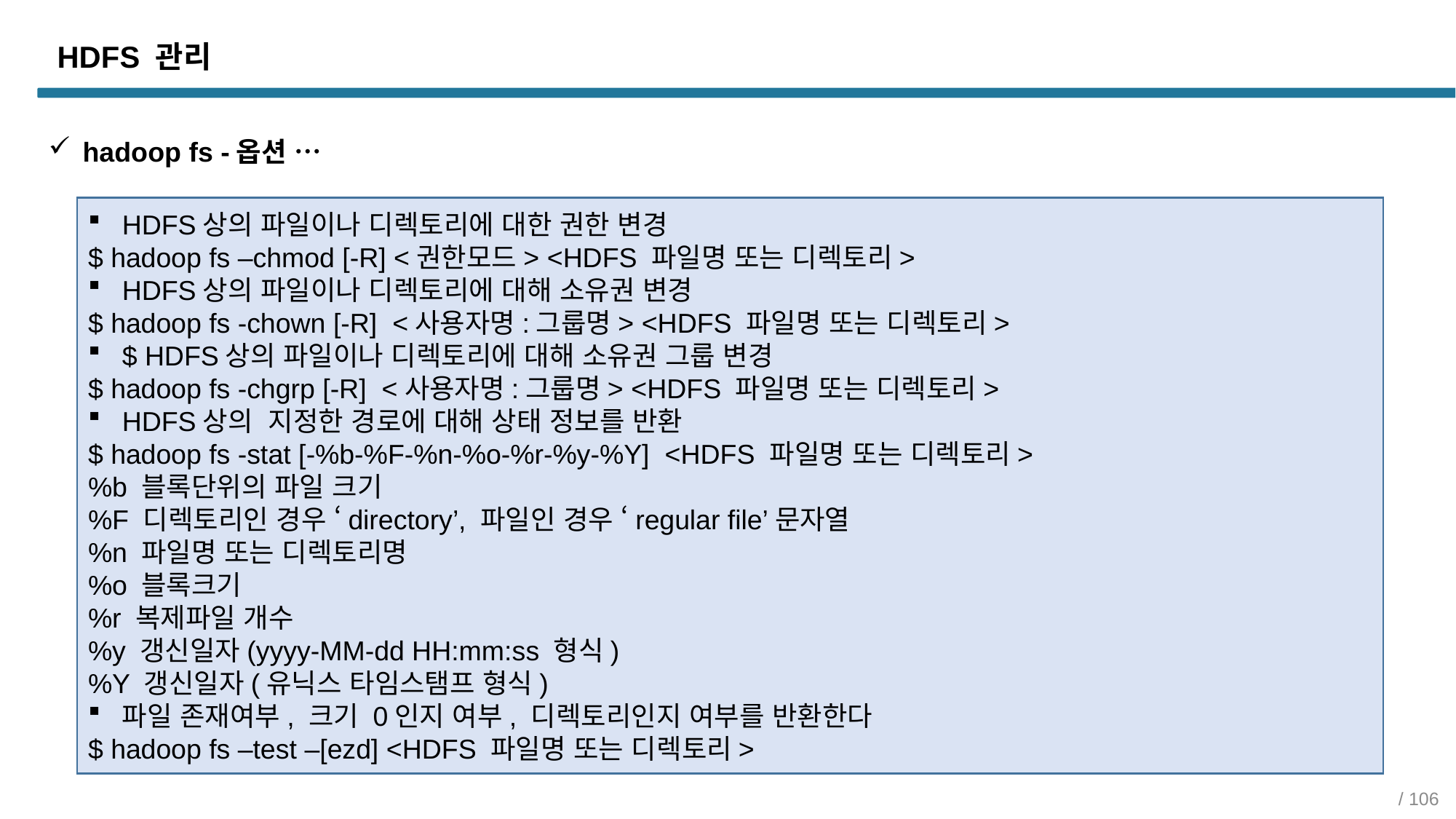

HDFS 관리
hadoop fs -옵션 …
HDFS상의 파일이나 디렉토리에 대한 권한 변경
$ hadoop fs –chmod [-R] <권한모드> <HDFS 파일명 또는 디렉토리>
HDFS상의 파일이나 디렉토리에 대해 소유권 변경
$ hadoop fs -chown [-R]  <사용자명:그룹명> <HDFS 파일명 또는 디렉토리>
$ HDFS상의 파일이나 디렉토리에 대해 소유권 그룹 변경
$ hadoop fs -chgrp [-R]  <사용자명:그룹명> <HDFS 파일명 또는 디렉토리>
HDFS상의  지정한 경로에 대해 상태 정보를 반환
$ hadoop fs -stat [-%b-%F-%n-%o-%r-%y-%Y]  <HDFS 파일명 또는 디렉토리>
%b 블록단위의 파일 크기
%F 디렉토리인 경우 ‘directory’, 파일인 경우 ‘regular file’문자열
%n 파일명 또는 디렉토리명
%o 블록크기
%r 복제파일 개수
%y 갱신일자(yyyy-MM-dd HH:mm:ss 형식)
%Y 갱신일자(유닉스 타임스탬프 형식)
파일 존재여부, 크기 0인지 여부, 디렉토리인지 여부를 반환한다
$ hadoop fs –test –[ezd] <HDFS 파일명 또는 디렉토리>
/ 106